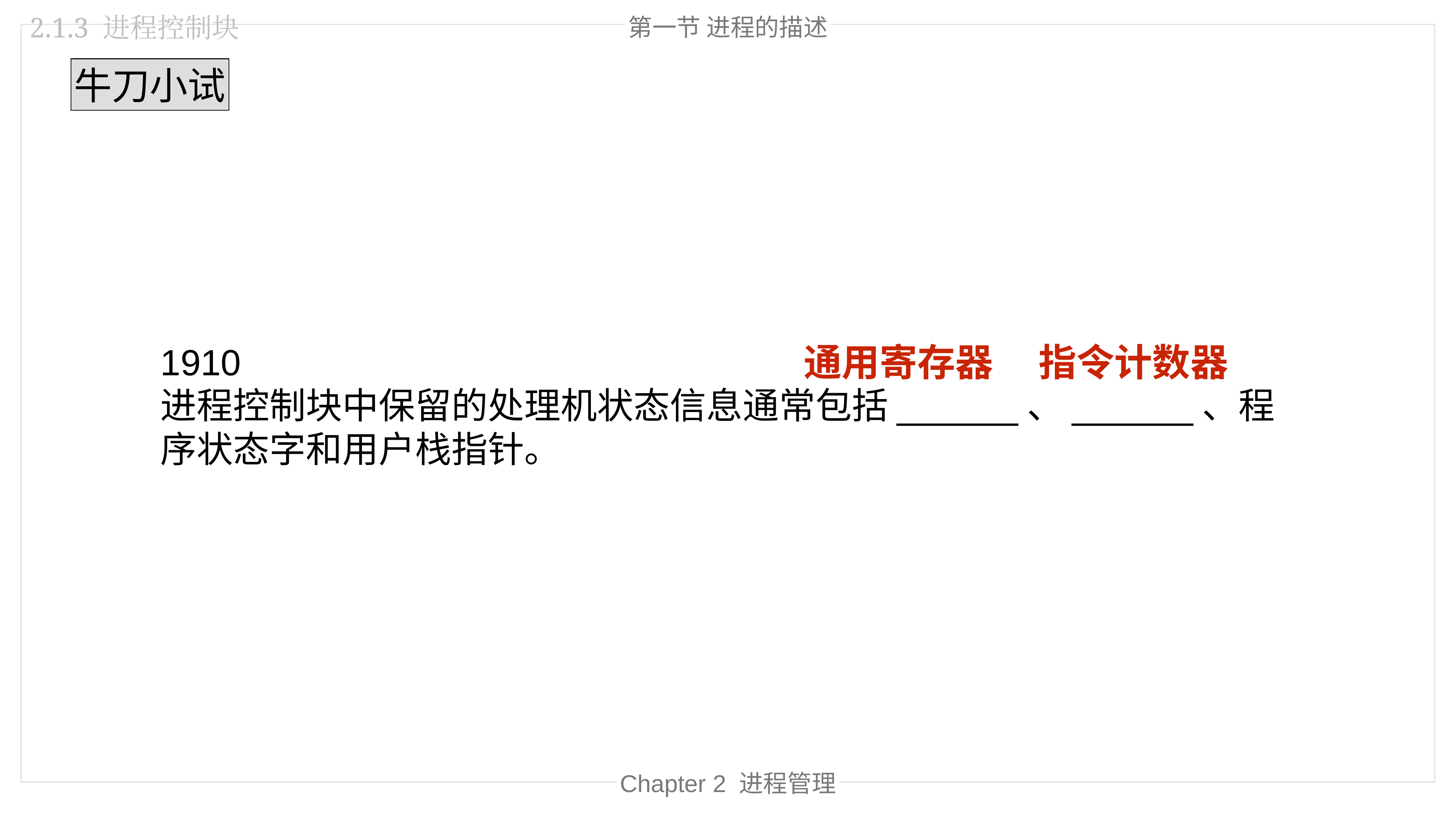

第一节 进程的描述
2.1.3 进程控制块

牛刀小试
1910
进程控制块中保留的处理机状态信息通常包括______、______、程序状态字和用户栈指针。
通用寄存器
指令计数器
Chapter 2 进程管理